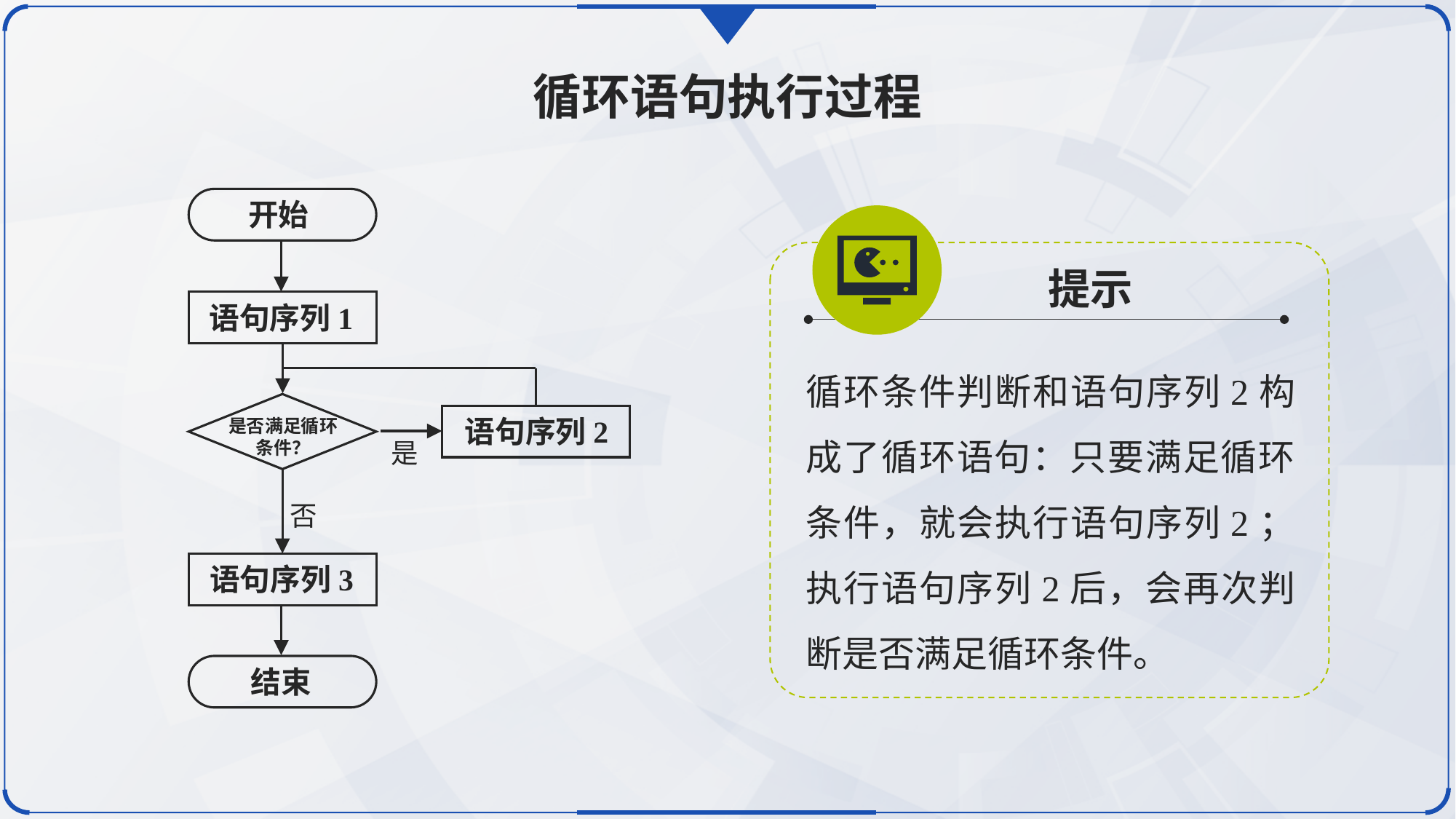

循环语句执行过程

开始

语句序列1

语句序列2
是否满足循环条件？
是
否

语句序列3

结束

提示
循环条件判断和语句序列2构成了循环语句：只要满足循环条件，就会执行语句序列2；执行语句序列2后，会再次判断是否满足循环条件。